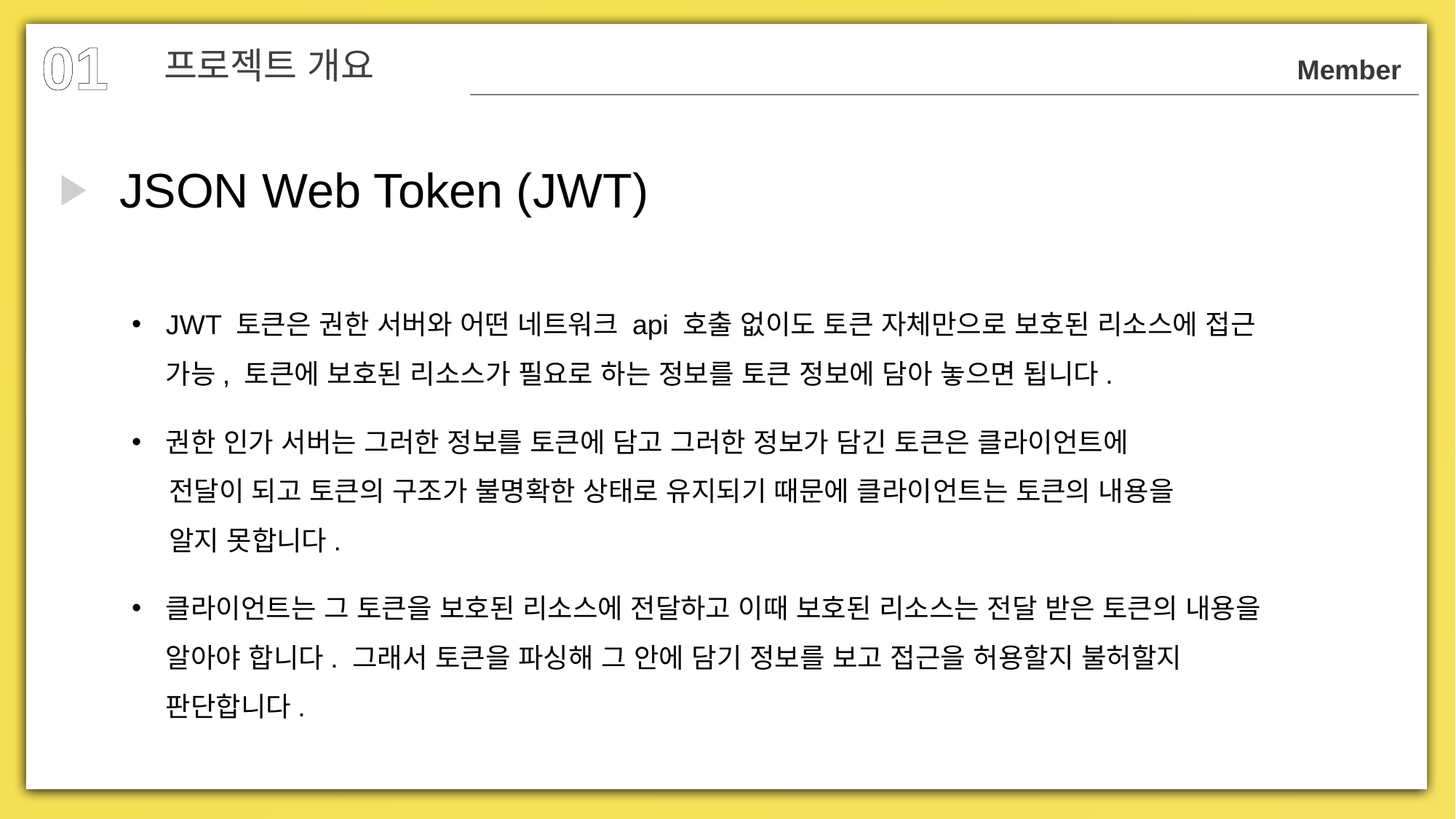

01

프로젝트 개요
Member
JSON Web Token (JWT)
▶
JWT 토큰은 권한 서버와 어떤 네트워크 api 호출 없이도 토큰 자체만으로 보호된 리소스에 접근 가능, 토큰에 보호된 리소스가 필요로 하는 정보를 토큰 정보에 담아 놓으면 됩니다.

권한 인가 서버는 그러한 정보를 토큰에 담고 그러한 정보가 담긴 토큰은 클라이언트에
    전달이 되고 토큰의 구조가 불명확한 상태로 유지되기 때문에 클라이언트는 토큰의 내용을
    알지 못합니다.

클라이언트는 그 토큰을 보호된 리소스에 전달하고 이때 보호된 리소스는 전달 받은 토큰의 내용을 알아야 합니다. 그래서 토큰을 파싱해 그 안에 담기 정보를 보고 접근을 허용할지 불허할지 판단합니다.